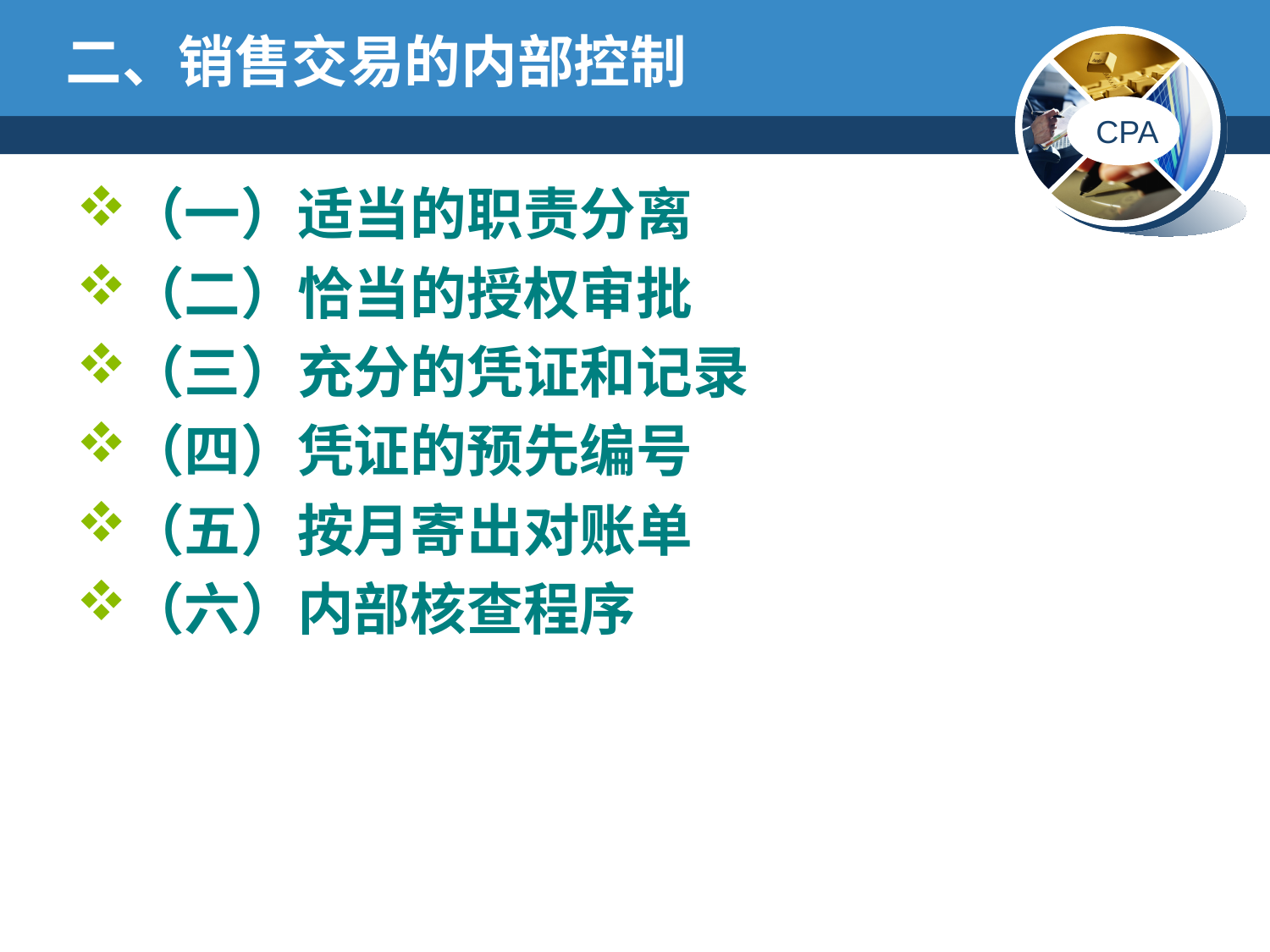

# 二、销售交易的内部控制
（一）适当的职责分离
（二）恰当的授权审批
（三）充分的凭证和记录
（四）凭证的预先编号
（五）按月寄出对账单
（六）内部核查程序